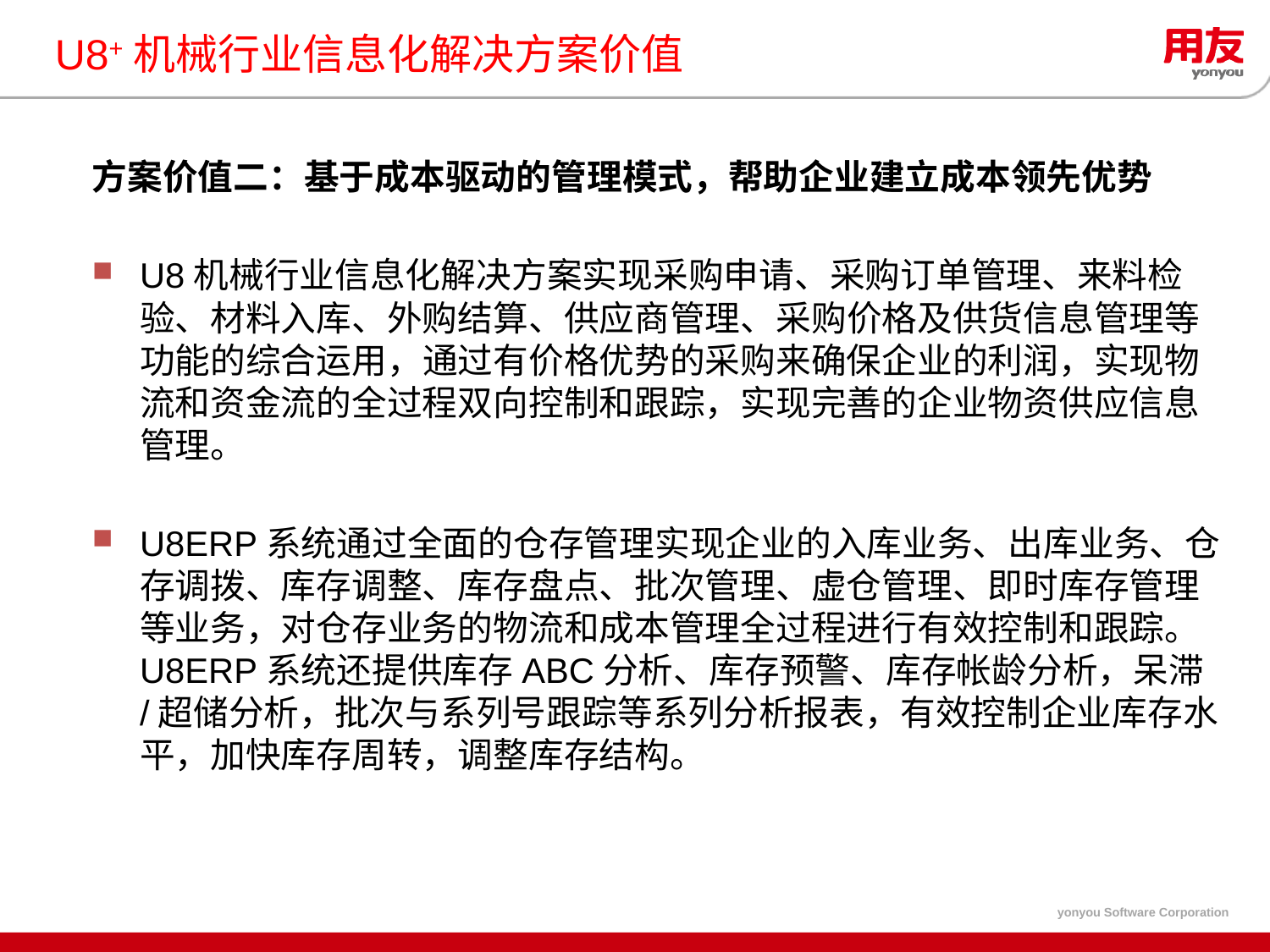

# U8+机械行业信息化解决方案价值
方案价值二：基于成本驱动的管理模式，帮助企业建立成本领先优势

U8机械行业信息化解决方案实现采购申请、采购订单管理、来料检验、材料入库、外购结算、供应商管理、采购价格及供货信息管理等功能的综合运用，通过有价格优势的采购来确保企业的利润，实现物流和资金流的全过程双向控制和跟踪，实现完善的企业物资供应信息管理。

U8ERP系统通过全面的仓存管理实现企业的入库业务、出库业务、仓存调拨、库存调整、库存盘点、批次管理、虚仓管理、即时库存管理等业务，对仓存业务的物流和成本管理全过程进行有效控制和跟踪。U8ERP系统还提供库存ABC分析、库存预警、库存帐龄分析，呆滞/超储分析，批次与系列号跟踪等系列分析报表，有效控制企业库存水平，加快库存周转，调整库存结构。